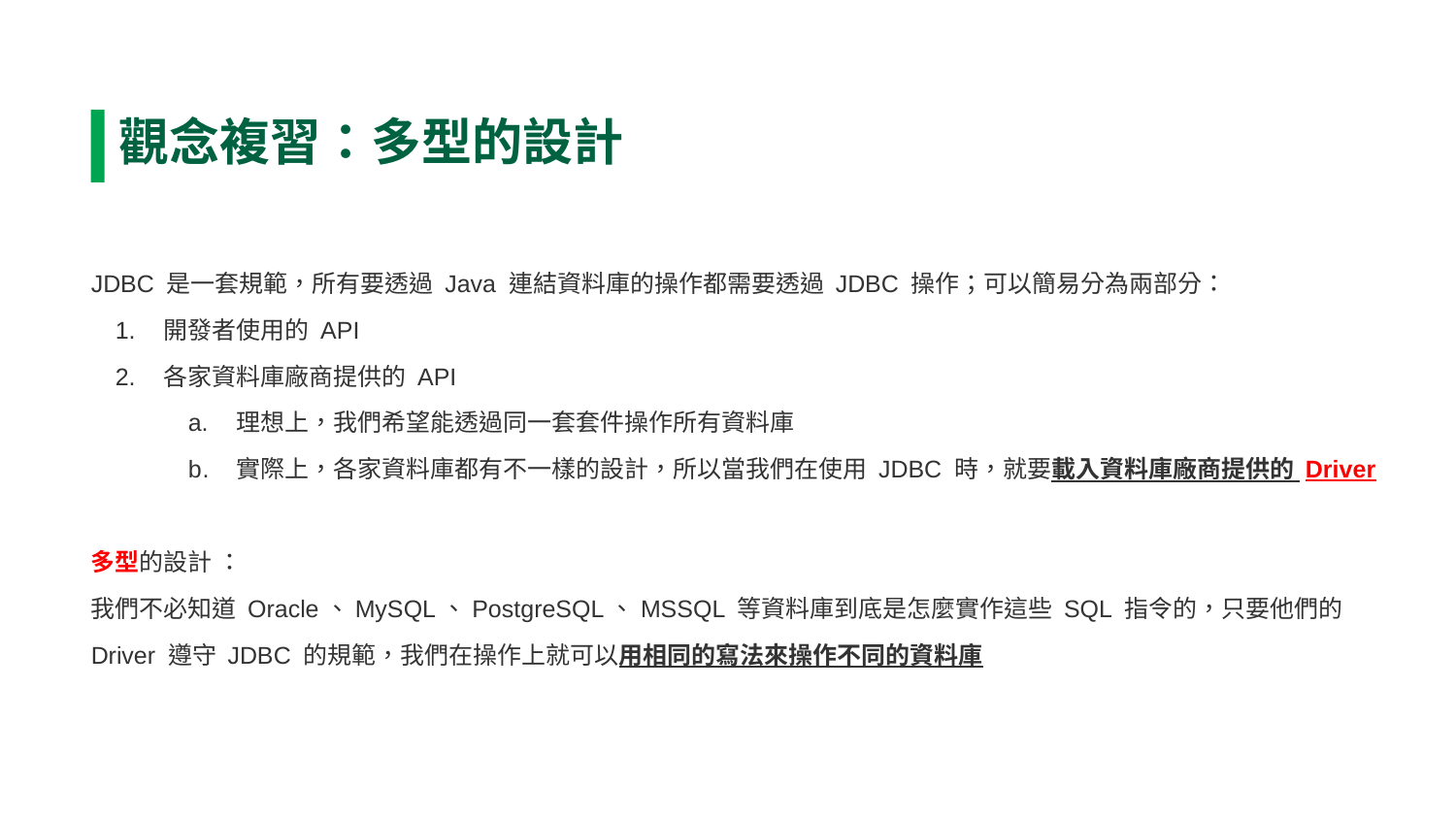

觀念複習：多型的設計
JDBC 是一套規範，所有要透過 Java 連結資料庫的操作都需要透過 JDBC 操作；可以簡易分為兩部分：
開發者使用的 API
各家資料庫廠商提供的 API
理想上，我們希望能透過同一套套件操作所有資料庫
實際上，各家資料庫都有不一樣的設計，所以當我們在使用 JDBC 時，就要載入資料庫廠商提供的 Driver

多型的設計 ：
我們不必知道 Oracle、MySQL、PostgreSQL、MSSQL 等資料庫到底是怎麼實作這些 SQL 指令的，只要他們的 Driver 遵守 JDBC 的規範，我們在操作上就可以用相同的寫法來操作不同的資料庫